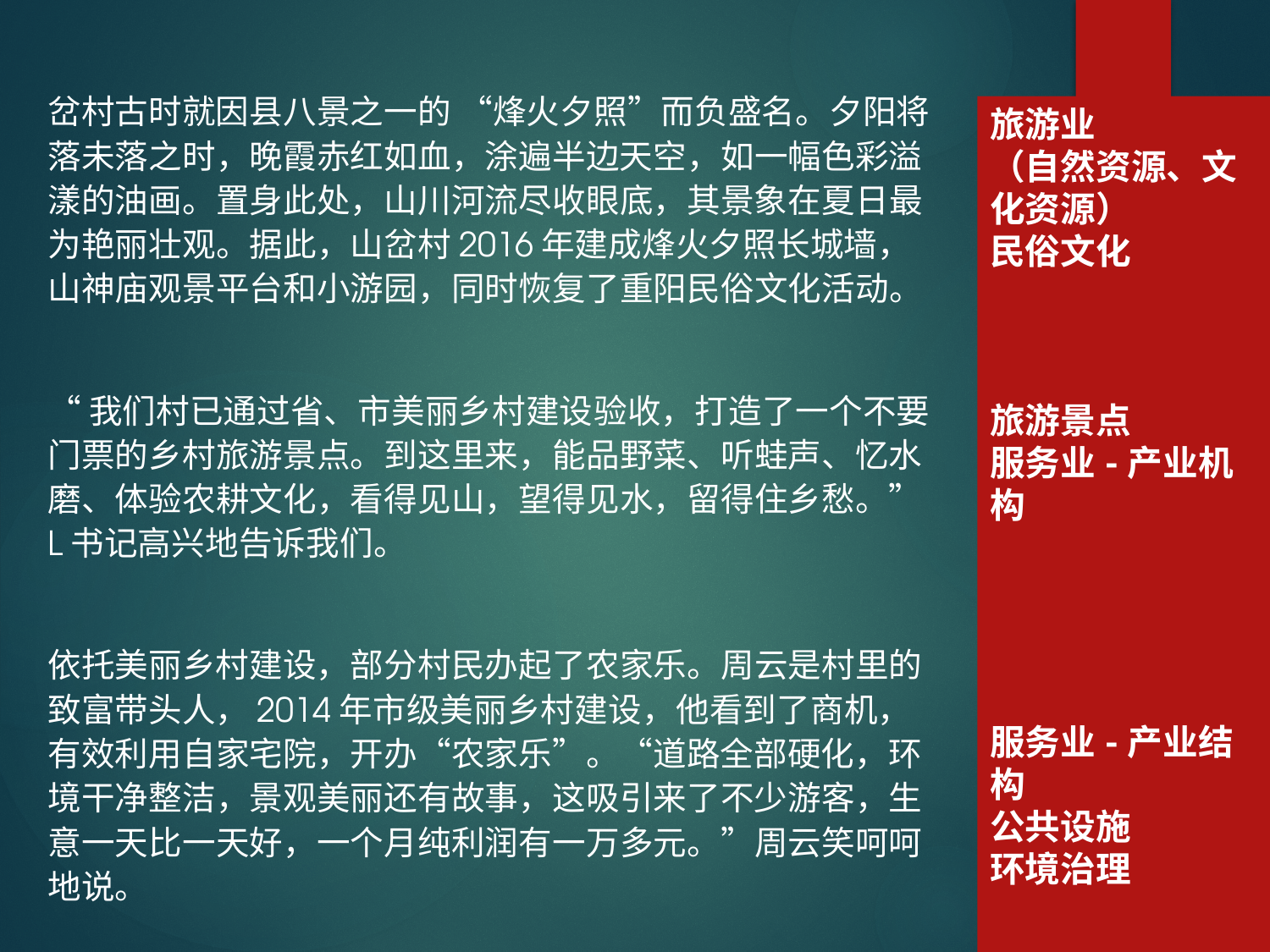

#
岔村古时就因县八景之一的 “烽火夕照”而负盛名。夕阳将落未落之时，晚霞赤红如血，涂遍半边天空，如一幅色彩溢漾的油画。置身此处，山川河流尽收眼底，其景象在夏日最为艳丽壮观。据此，山岔村2016年建成烽火夕照长城墙，山神庙观景平台和小游园，同时恢复了重阳民俗文化活动。

“我们村已通过省、市美丽乡村建设验收，打造了一个不要门票的乡村旅游景点。到这里来，能品野菜、听蛙声、忆水磨、体验农耕文化，看得见山，望得见水，留得住乡愁。”L书记高兴地告诉我们。

依托美丽乡村建设，部分村民办起了农家乐。周云是村里的致富带头人，2014年市级美丽乡村建设，他看到了商机，有效利用自家宅院，开办“农家乐”。“道路全部硬化，环境干净整洁，景观美丽还有故事，这吸引来了不少游客，生意一天比一天好，一个月纯利润有一万多元。”周云笑呵呵地说。
旅游业
（自然资源、文化资源）
民俗文化

旅游景点
服务业-产业机构

服务业-产业结构
公共设施
环境治理